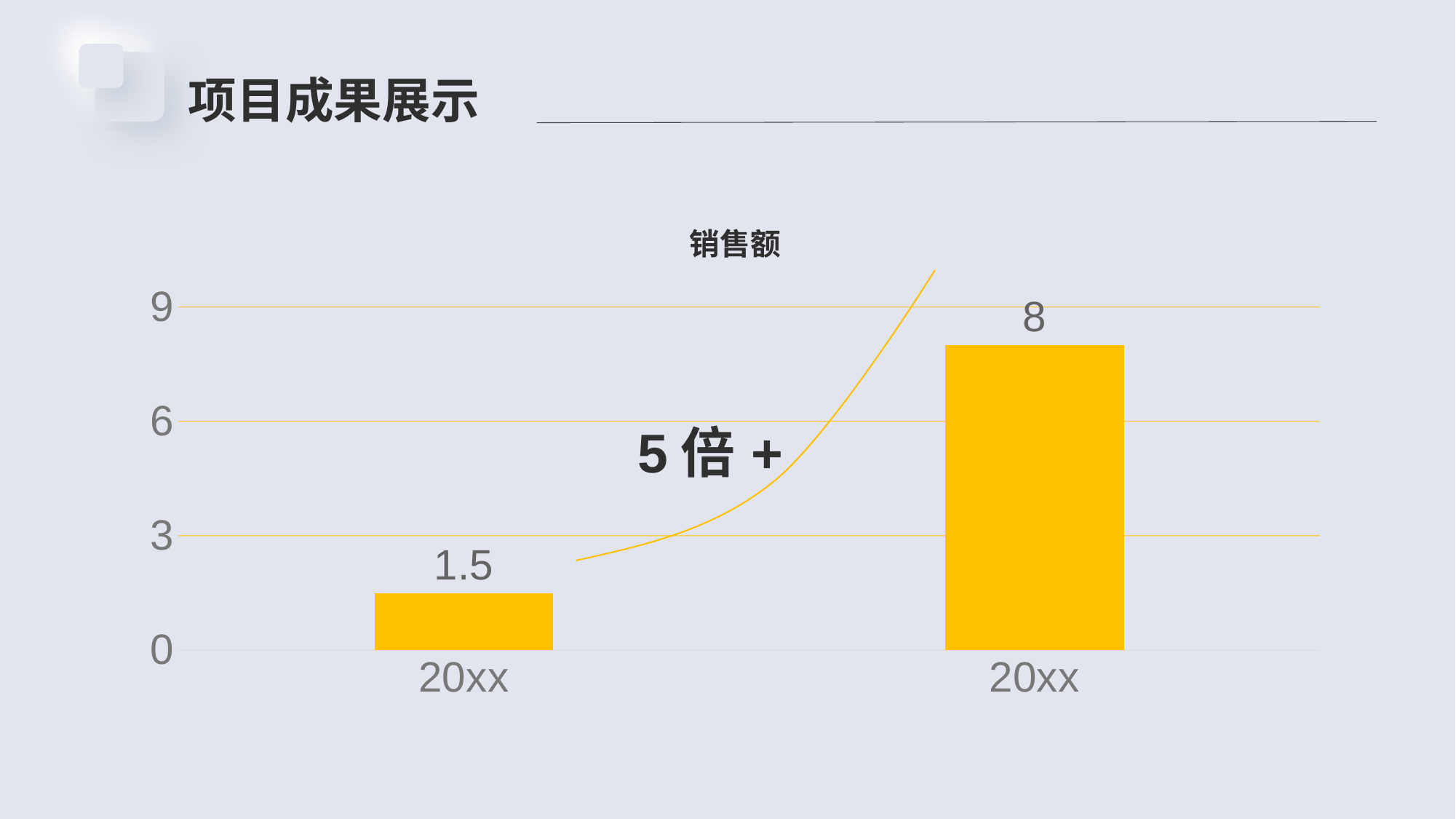

项目成果展示

### Chart: 销售额

| Category | 系列 1 |
|---|---|
| 20xx | 1.5 |
| 20xx | 8.0 |